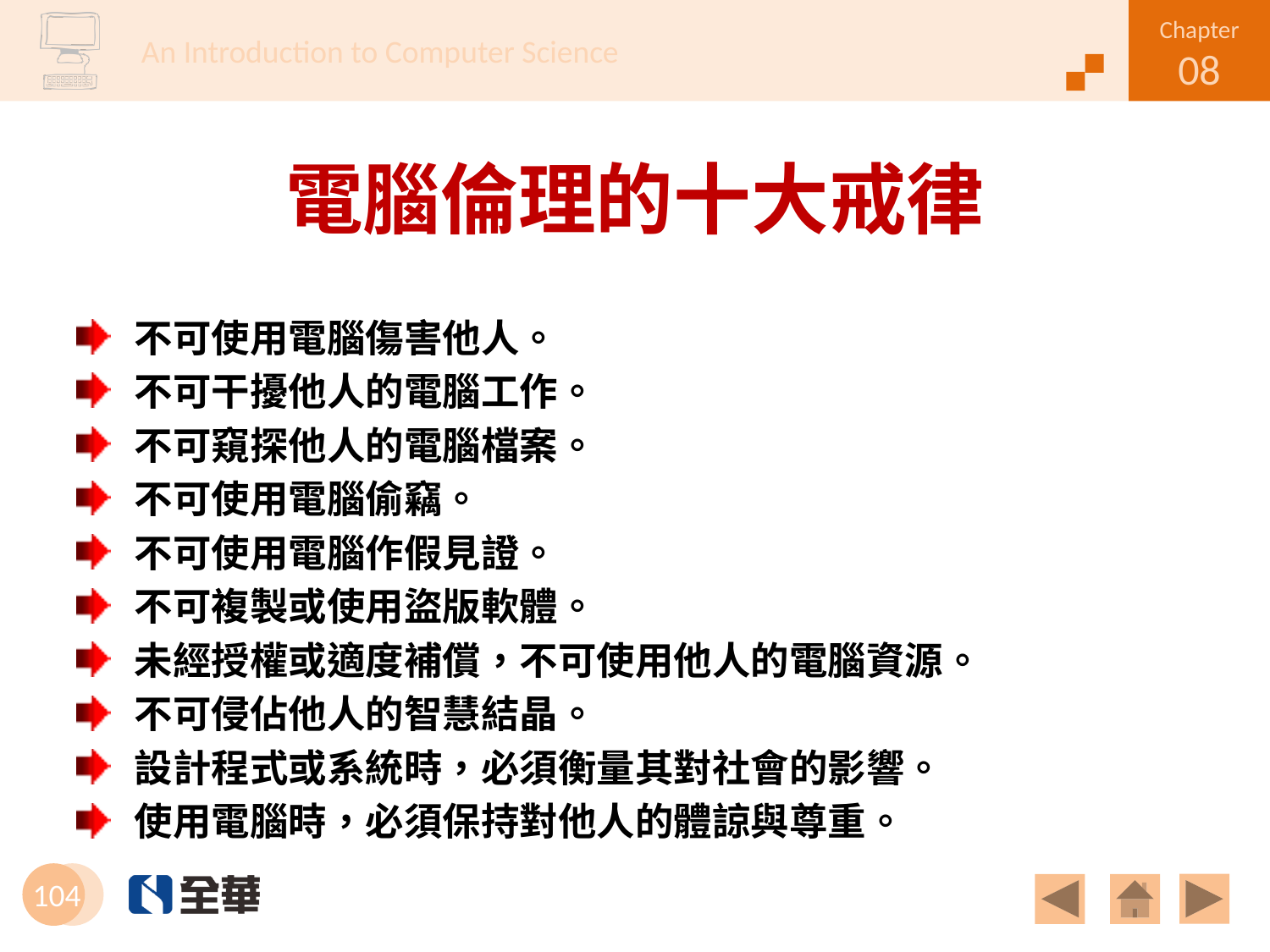

# 電腦倫理的十大戒律
不可使用電腦傷害他人。
不可干擾他人的電腦工作。
不可窺探他人的電腦檔案。
不可使用電腦偷竊。
不可使用電腦作假見證。
不可複製或使用盜版軟體。
未經授權或適度補償，不可使用他人的電腦資源。
不可侵佔他人的智慧結晶。
設計程式或系統時，必須衡量其對社會的影響。
使用電腦時，必須保持對他人的體諒與尊重。